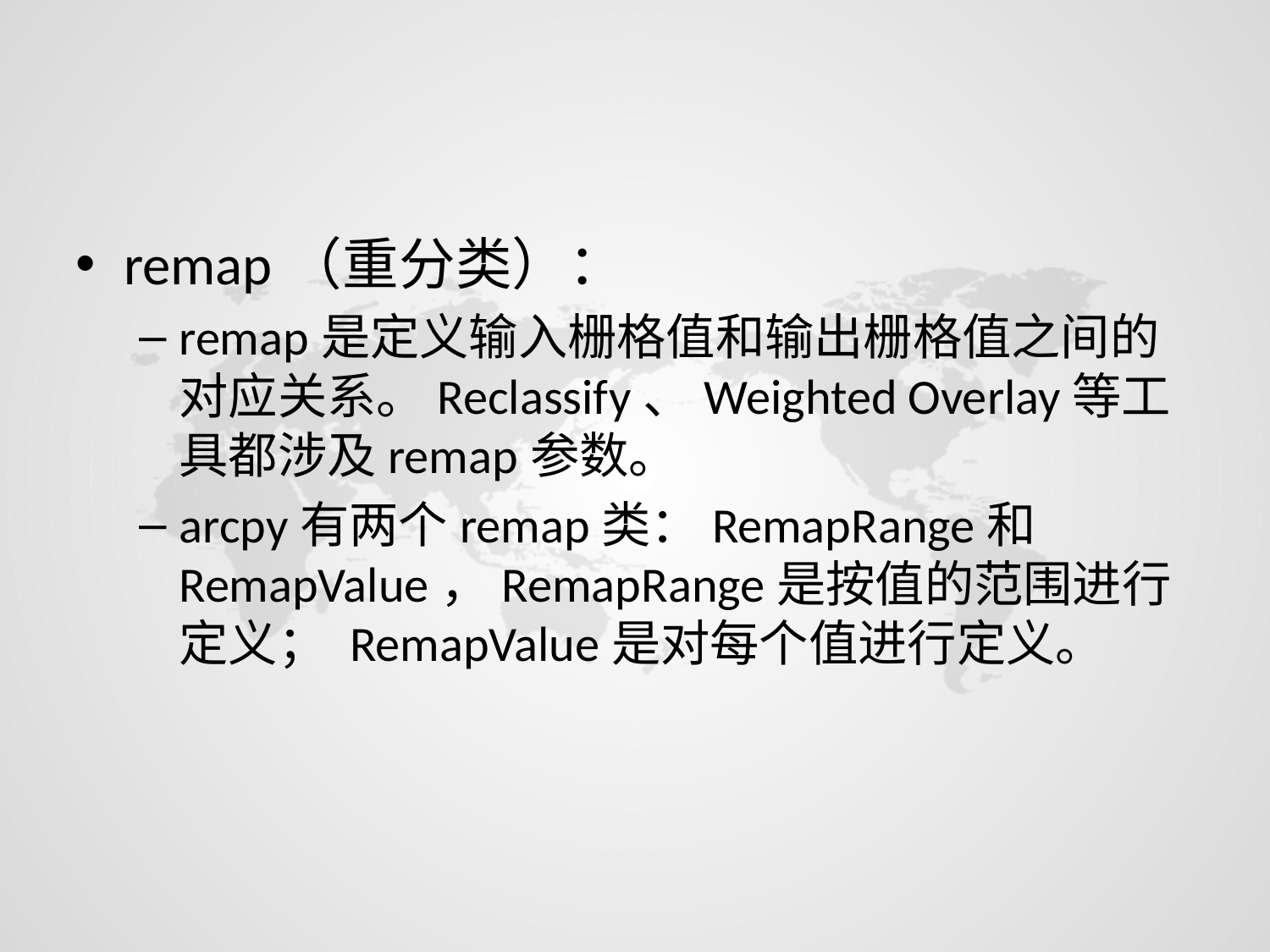

#
remap（重分类）：
remap是定义输入栅格值和输出栅格值之间的对应关系。Reclassify、Weighted Overlay等工具都涉及remap参数。
arcpy有两个remap类：RemapRange和RemapValue，RemapRange是按值的范围进行定义； RemapValue是对每个值进行定义。